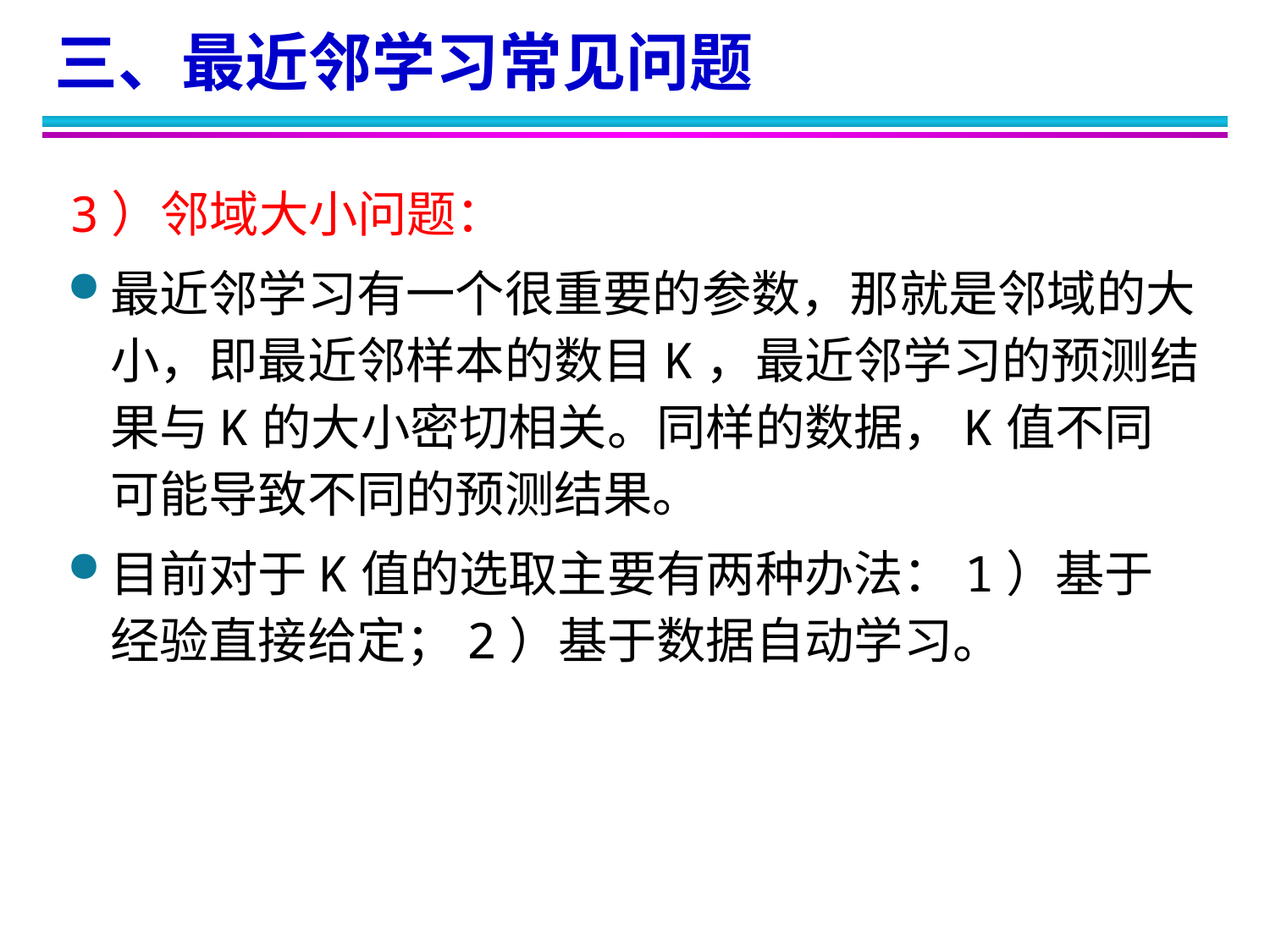

三、最近邻学习常见问题
3）邻域大小问题：
最近邻学习有一个很重要的参数，那就是邻域的大小，即最近邻样本的数目K，最近邻学习的预测结果与K的大小密切相关。同样的数据，K值不同可能导致不同的预测结果。
目前对于K值的选取主要有两种办法：1）基于经验直接给定；2）基于数据自动学习。